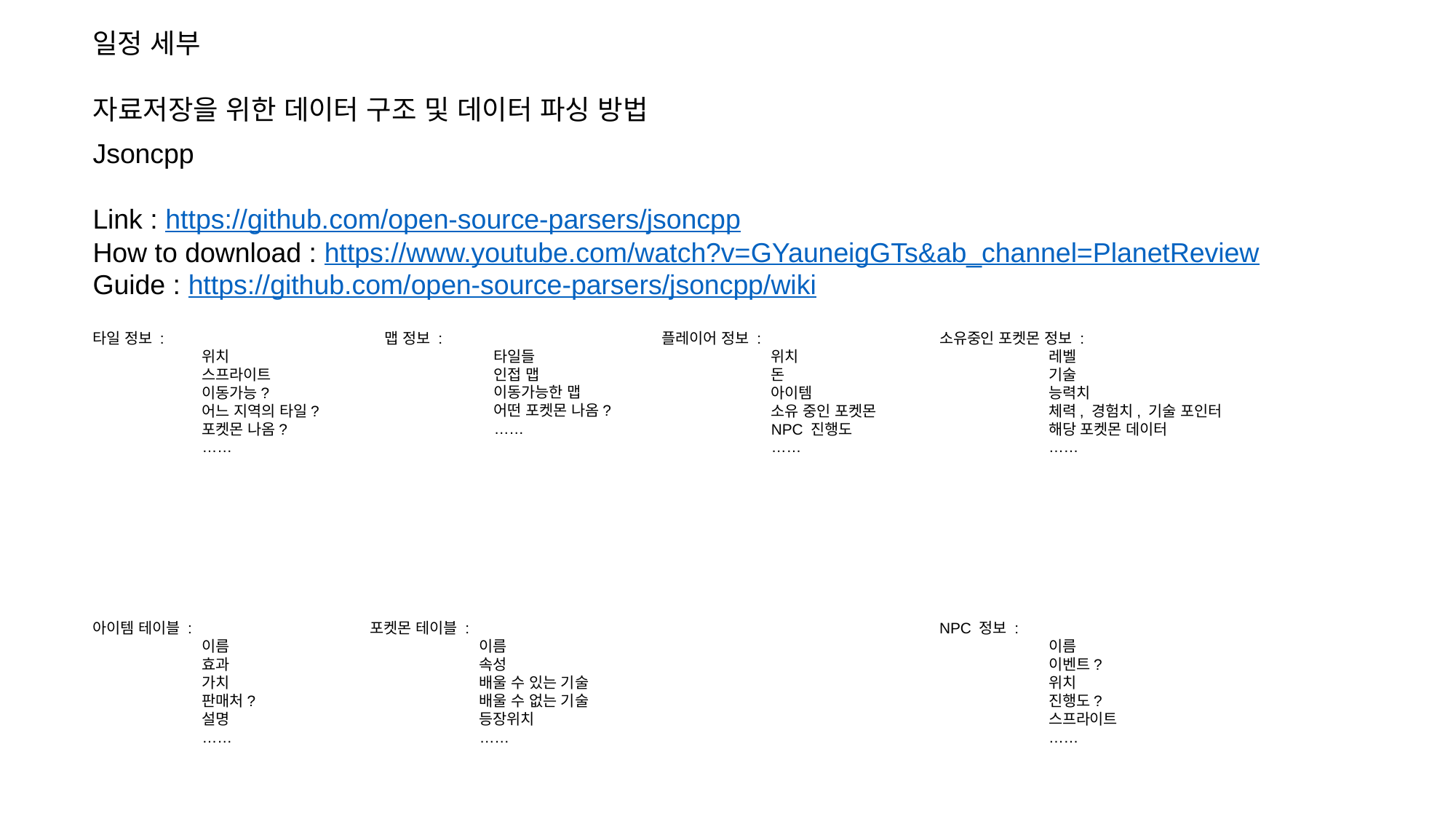

일정 세부
자료저장을 위한 데이터 구조 및 데이터 파싱 방법
Jsoncpp

Link : https://github.com/open-source-parsers/jsoncpp
How to download : https://www.youtube.com/watch?v=GYauneigGTs&ab_channel=PlanetReview
Guide : https://github.com/open-source-parsers/jsoncpp/wiki
타일 정보 :
	위치
	스프라이트
	이동가능?
	어느 지역의 타일?
	포켓몬 나옴?
	……

맵 정보 :
	타일들
	인접 맵
	이동가능한 맵
	어떤 포켓몬 나옴?
	……

플레이어 정보 :
	위치
	돈
	아이템
	소유 중인 포켓몬
	NPC 진행도
	……

소유중인 포켓몬 정보 :
	레벨
	기술
	능력치
	체력, 경험치, 기술 포인터
	해당 포켓몬 데이터
	……

아이템 테이블 :
	이름
	효과
	가치
	판매처?
	설명
	……

포켓몬 테이블 :
	이름
	속성
	배울 수 있는 기술
	배울 수 없는 기술
	등장위치
	……

NPC 정보 :
	이름
	이벤트?
	위치
	진행도?
	스프라이트
	……